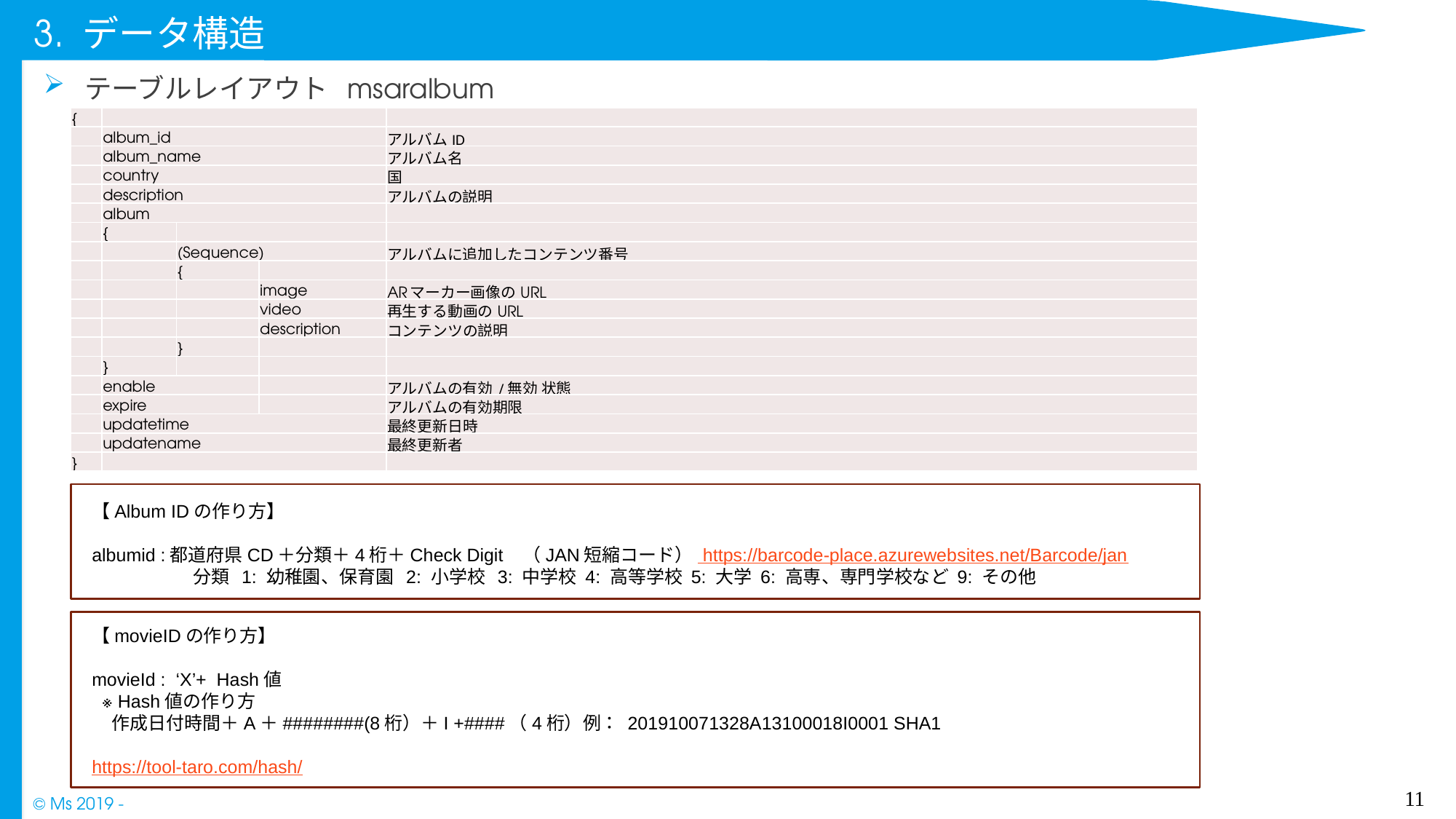

# 3. データ構造
テーブルレイアウト  msaralbum
| { |  |  |  |  |
| --- | --- | --- | --- | --- |
|  | album\_id |  |  | アルバムID |
|  | album\_name |  |  | アルバム名 |
|  | country |  |  | 国 |
|  | description |  |  | アルバムの説明 |
|  | album |  |  |  |
|  | { |  |  |  |
|  |  | (Sequence) |  | アルバムに追加したコンテンツ番号 |
|  |  | { |  |  |
|  |  |  | image | ARマーカー画像のURL |
|  |  |  | video | 再生する動画のURL |
|  |  |  | description | コンテンツの説明 |
|  |  | } |  |  |
|  | } |  |  |  |
|  | enable |  |  | アルバムの有効/無効 状態 |
|  | expire |  |  | アルバムの有効期限 |
|  | updatetime |  |  | 最終更新日時 |
|  | updatename |  |  | 最終更新者 |
| } |  |  |  |  |

【Album IDの作り方】
albumid :都道府県CD＋分類＋4桁＋Check Digit   （JAN短縮コード） https://barcode-place.azurewebsites.net/Barcode/jan
                   分類  1: 幼稚園、保育園  2: 小学校  3: 中学校 4: 高等学校 5: 大学 6: 高専、専門学校など 9: その他

【movieIDの作り方】
movieId :  ‘X’+  Hash値
  ※ Hash値の作り方
     作成日付時間＋A＋########(8桁）＋I +####（4桁）例： 201910071328A13100018I0001 SHA1
https://tool-taro.com/hash/
11